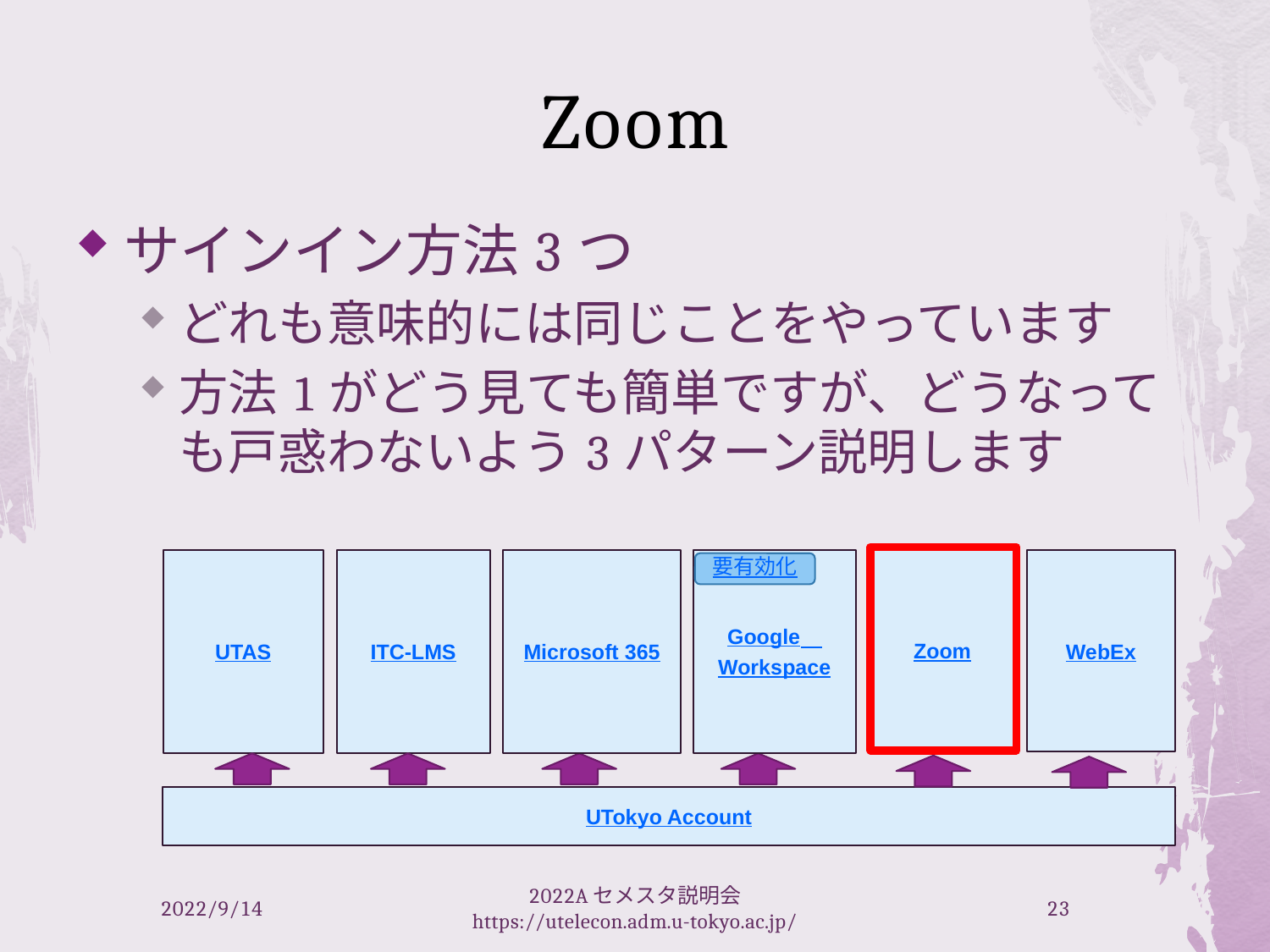

# Zoom
サインイン方法3つ
どれも意味的には同じことをやっています
方法1がどう見ても簡単ですが、どうなっても戸惑わないよう3パターン説明します

UTAS
ITC-LMS
Microsoft 365
Google　Workspace
Zoom
WebEx

UTokyo Account
要有効化
2022/9/14
2022Aセメスタ説明会 https://utelecon.adm.u-tokyo.ac.jp/
23